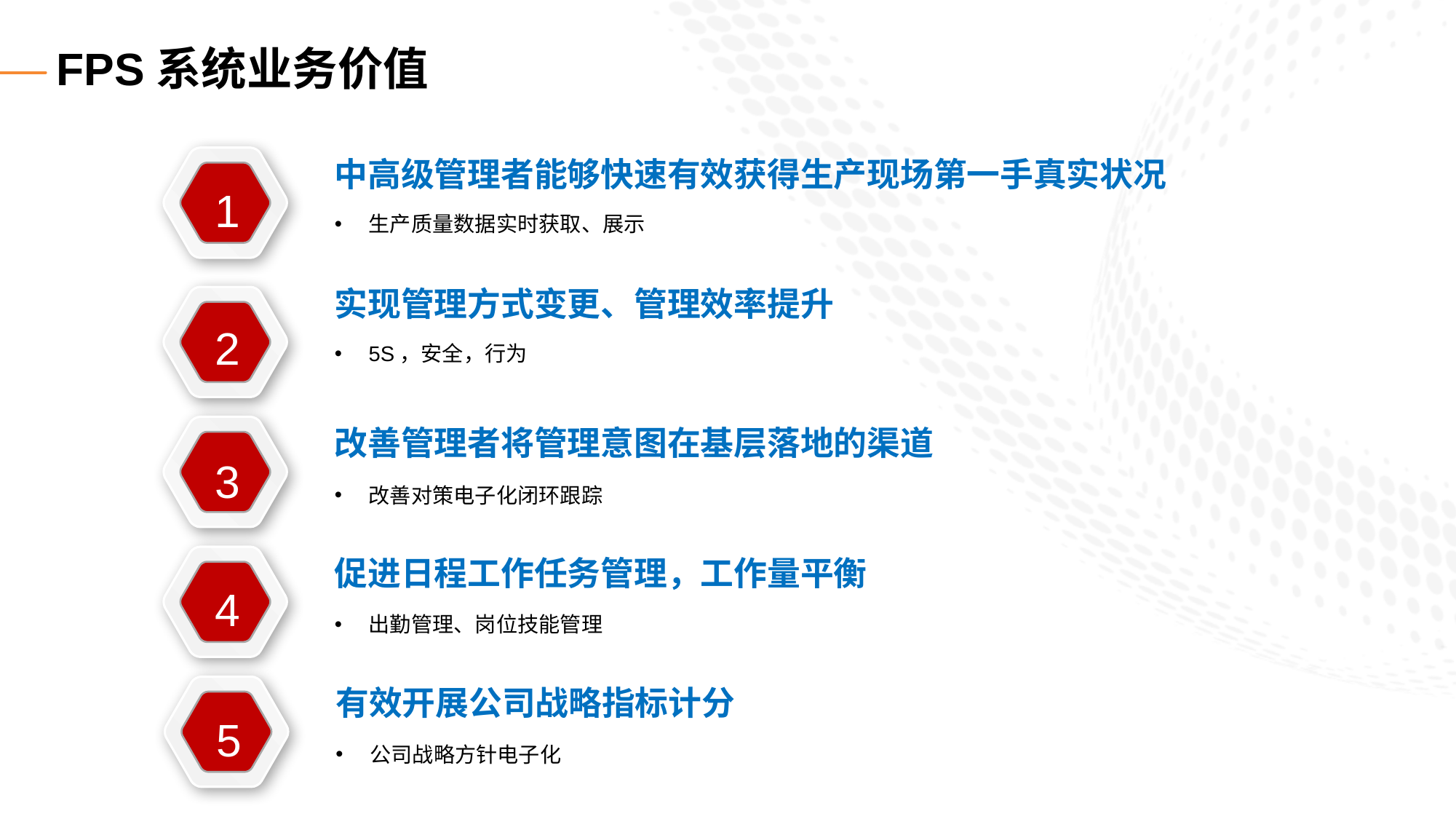

# FPS系统业务价值

中高级管理者能够快速有效获得生产现场第一手真实状况
1
生产质量数据实时获取、展示
实现管理方式变更、管理效率提升

2
5S，安全，行为

改善管理者将管理意图在基层落地的渠道
3
改善对策电子化闭环跟踪

促进日程工作任务管理，工作量平衡
4
出勤管理、岗位技能管理

有效开展公司战略指标计分
5
公司战略方针电子化